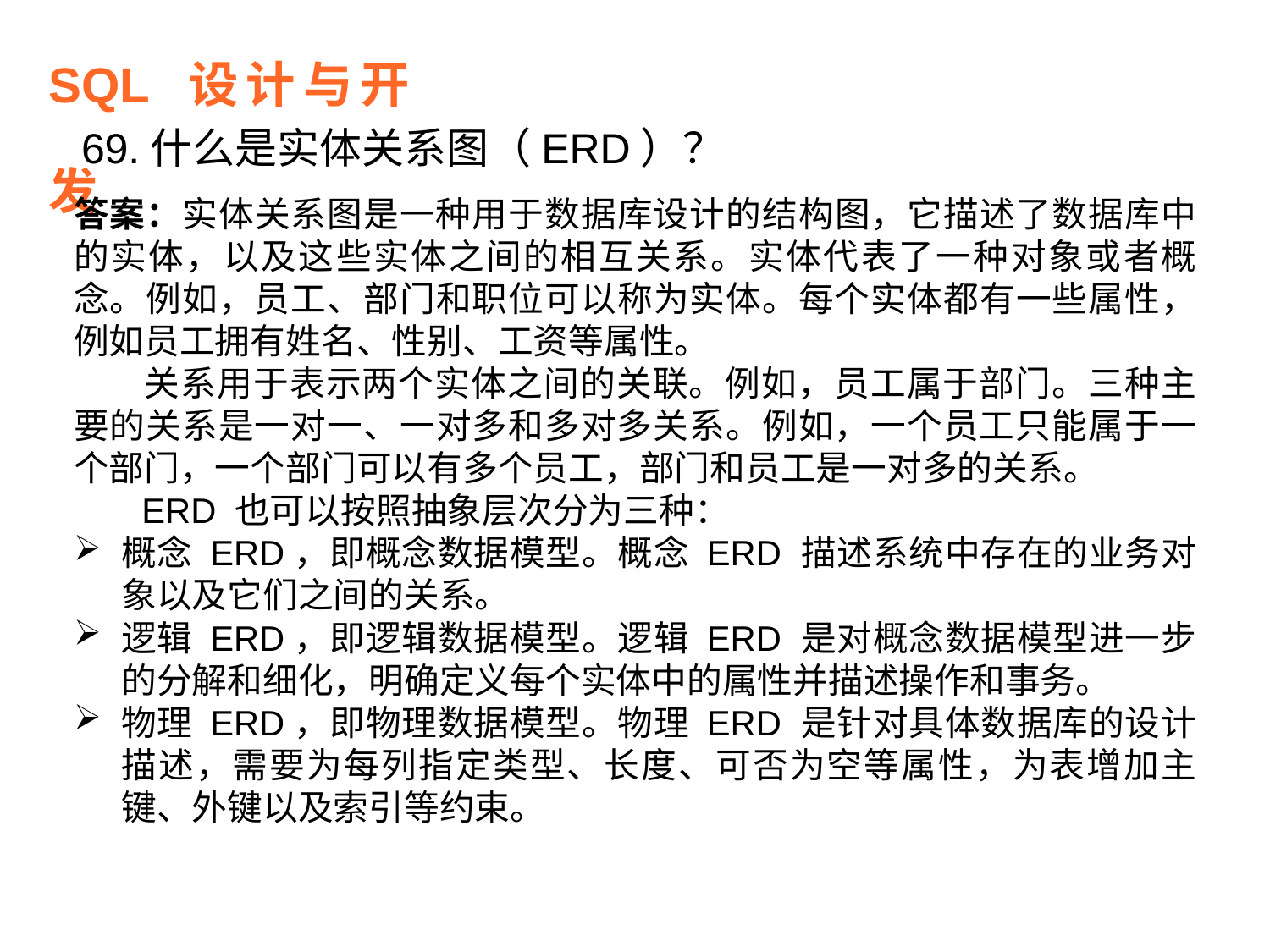

SQL 设计与开发
69.什么是实体关系图（ERD）？
答案：实体关系图是一种用于数据库设计的结构图，它描述了数据库中的实体，以及这些实体之间的相互关系。实体代表了一种对象或者概念。例如，员工、部门和职位可以称为实体。每个实体都有一些属性，例如员工拥有姓名、性别、工资等属性。
       关系用于表示两个实体之间的关联。例如，员工属于部门。三种主要的关系是一对一、一对多和多对多关系。例如，一个员工只能属于一个部门，一个部门可以有多个员工，部门和员工是一对多的关系。
       ERD 也可以按照抽象层次分为三种：
概念 ERD，即概念数据模型。概念 ERD 描述系统中存在的业务对象以及它们之间的关系。
逻辑 ERD，即逻辑数据模型。逻辑 ERD 是对概念数据模型进一步的分解和细化，明确定义每个实体中的属性并描述操作和事务。
物理 ERD，即物理数据模型。物理 ERD 是针对具体数据库的设计描述，需要为每列指定类型、长度、可否为空等属性，为表增加主键、外键以及索引等约束。